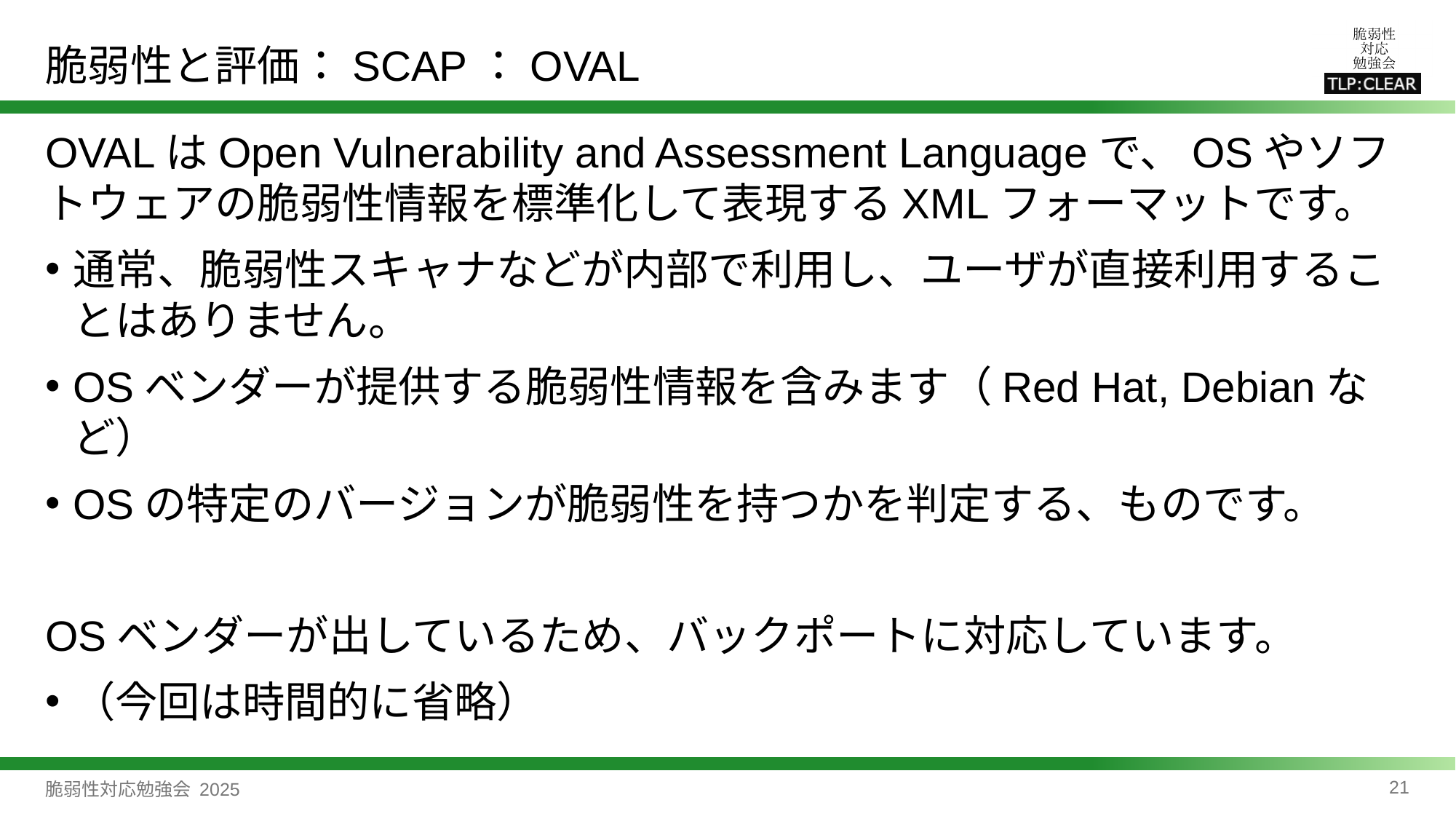

# 脆弱性と評価：SCAP：OVAL
OVALはOpen Vulnerability and Assessment Languageで、OSやソフトウェアの脆弱性情報を標準化して表現するXMLフォーマットです。
通常、脆弱性スキャナなどが内部で利用し、ユーザが直接利用することはありません。
OSベンダーが提供する脆弱性情報を含みます（Red Hat, Debianなど）
OSの特定のバージョンが脆弱性を持つかを判定する、ものです。

OSベンダーが出しているため、バックポートに対応しています。
（今回は時間的に省略）
21
脆弱性対応勉強会 2025